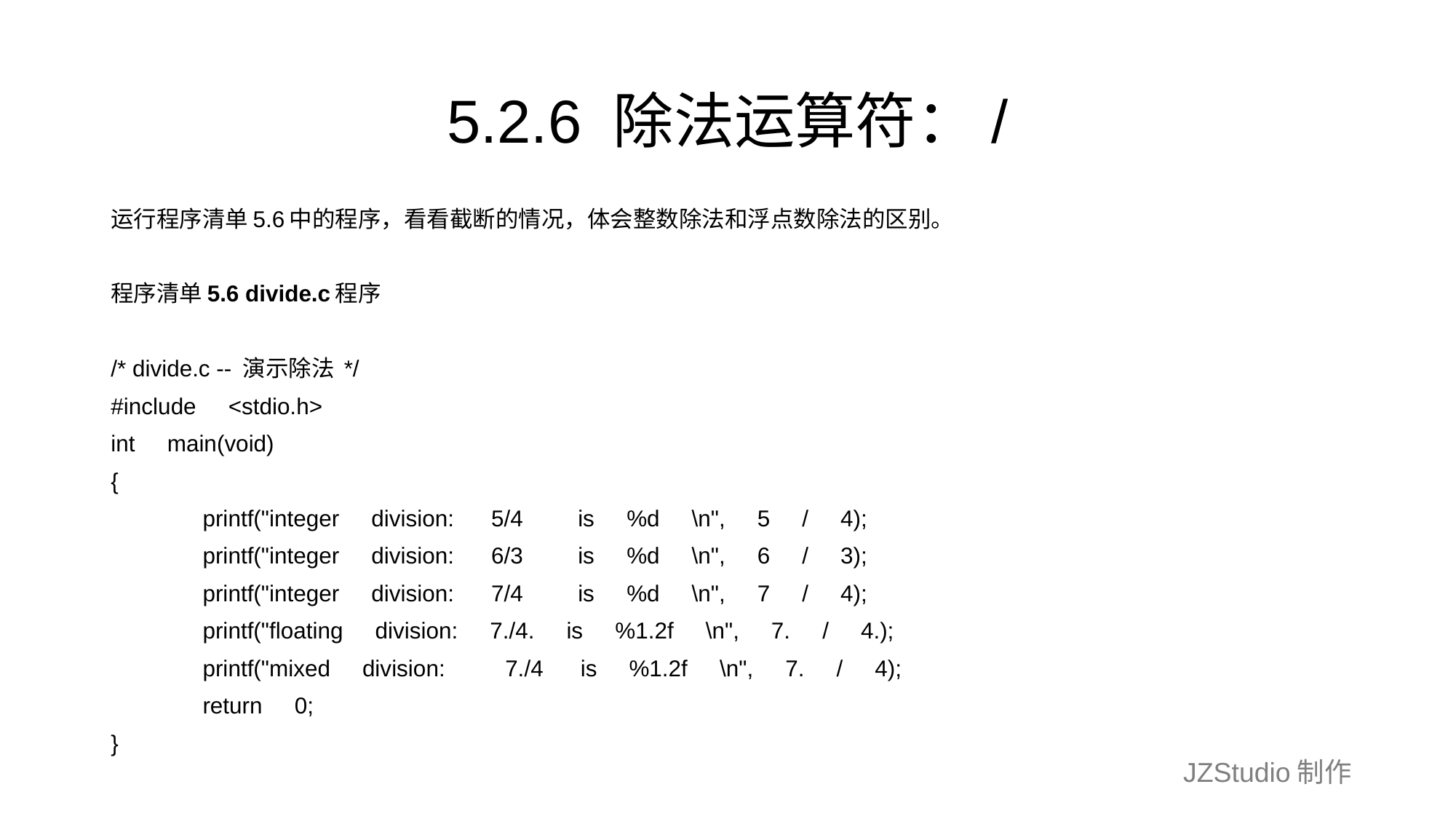

# 5.2.6 除法运算符：/
运行程序清单5.6中的程序，看看截断的情况，体会整数除法和浮点数除法的区别。

程序清单5.6 divide.c程序

/* divide.c -- 演示除法 */
#include　<stdio.h>
int　main(void)
{
	printf("integer　division:　 5/4　　is　%d　\n",　5　/　4);
	printf("integer　division:　 6/3　　is　%d　\n",　6　/　3);
	printf("integer　division:　 7/4　　is　%d　\n",　7　/　4);
	printf("floating　division:　7./4.　is　%1.2f　\n",　7.　/　4.);
	printf("mixed　division:　　 7./4　 is　%1.2f　\n",　7.　/　4);
	return　0;
}